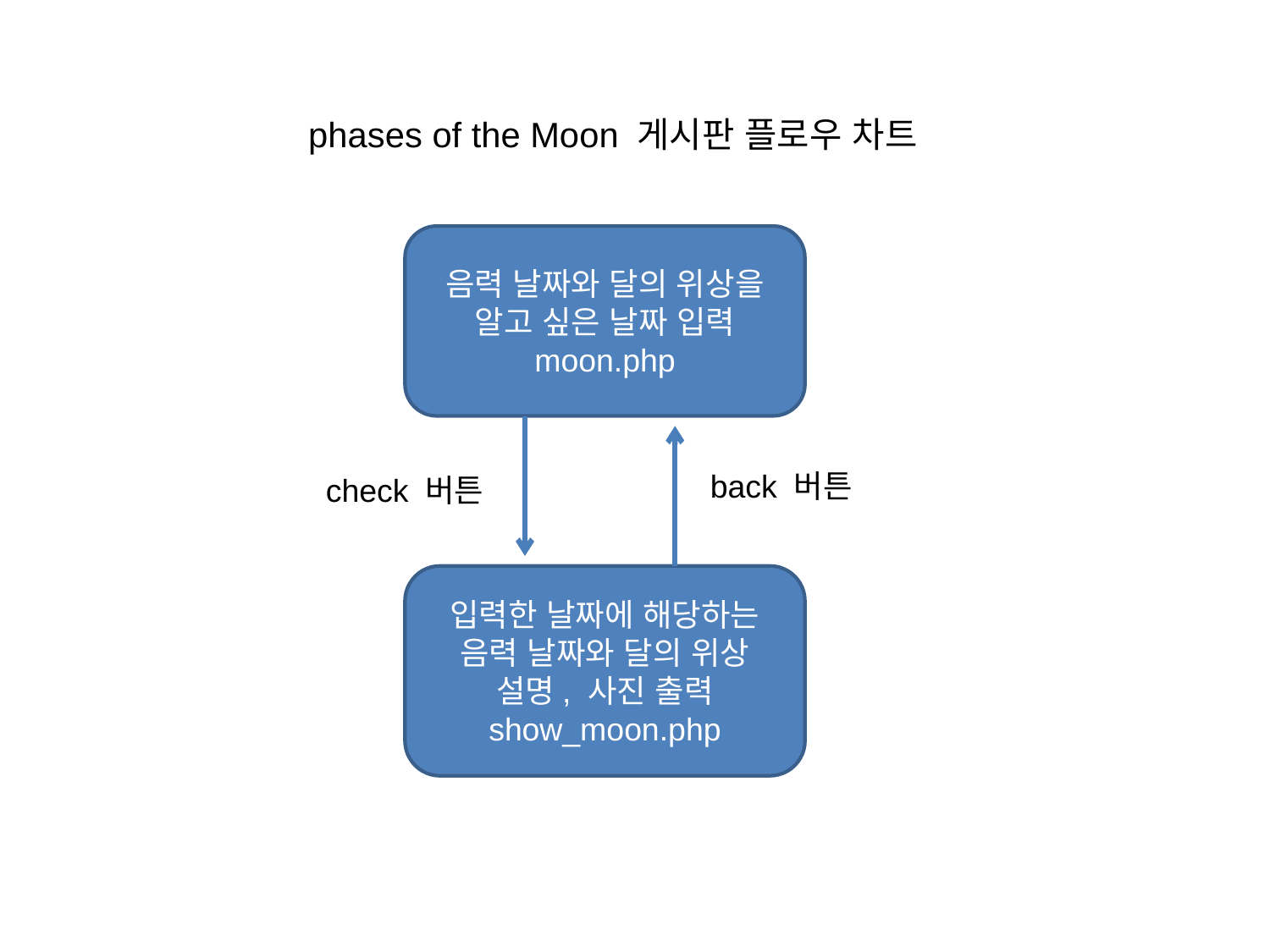

phases of the Moon 게시판 플로우 차트
음력 날짜와 달의 위상을 알고 싶은 날짜 입력
moon.php
back 버튼
check 버튼
입력한 날짜에 해당하는 음력 날짜와 달의 위상 설명, 사진 출력
show_moon.php